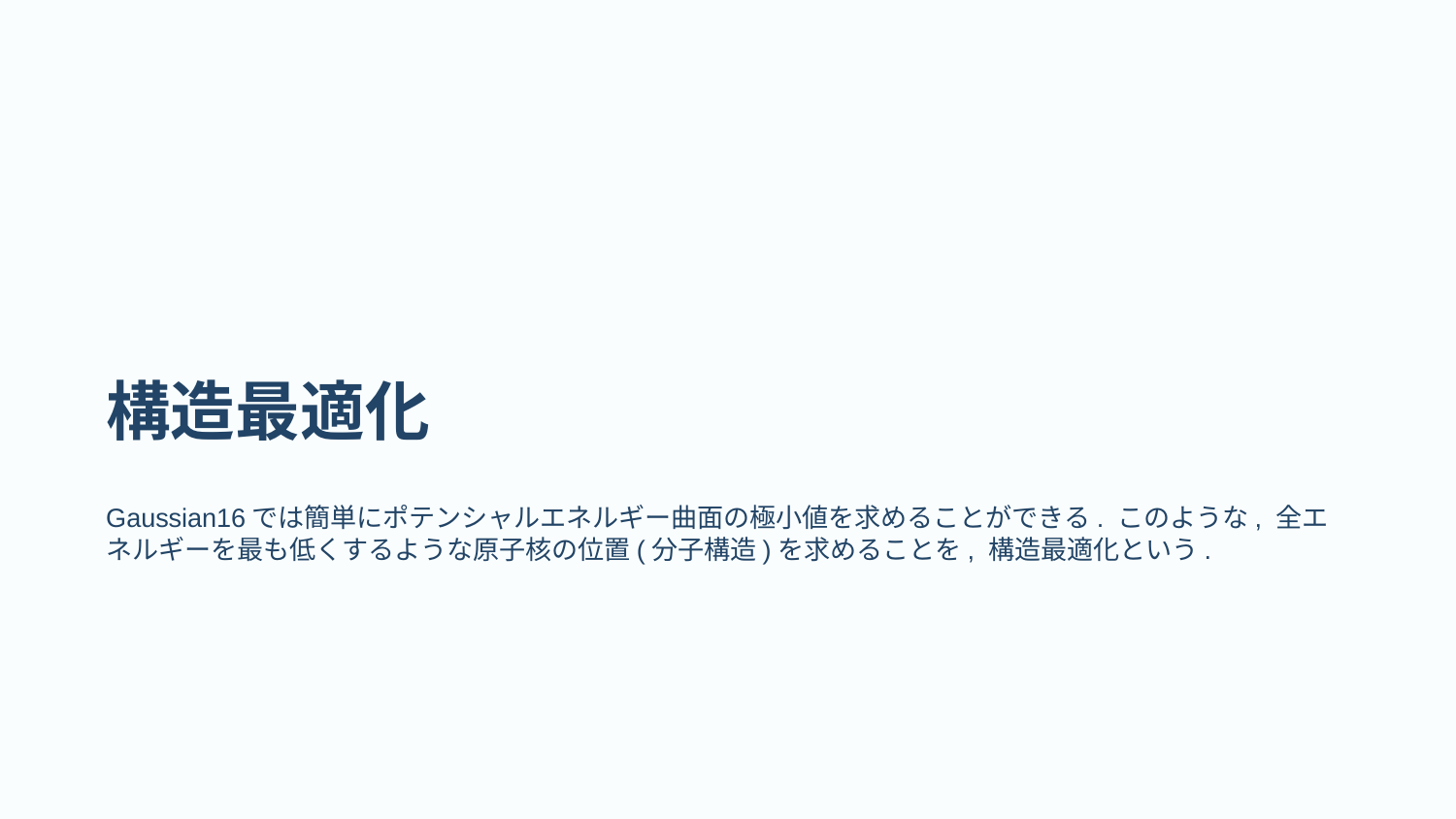

# 構造最適化
Gaussian16では簡単にポテンシャルエネルギー曲面の極小値を求めることができる. このような, 全エネルギーを最も低くするような原子核の位置(分子構造)を求めることを, 構造最適化という.